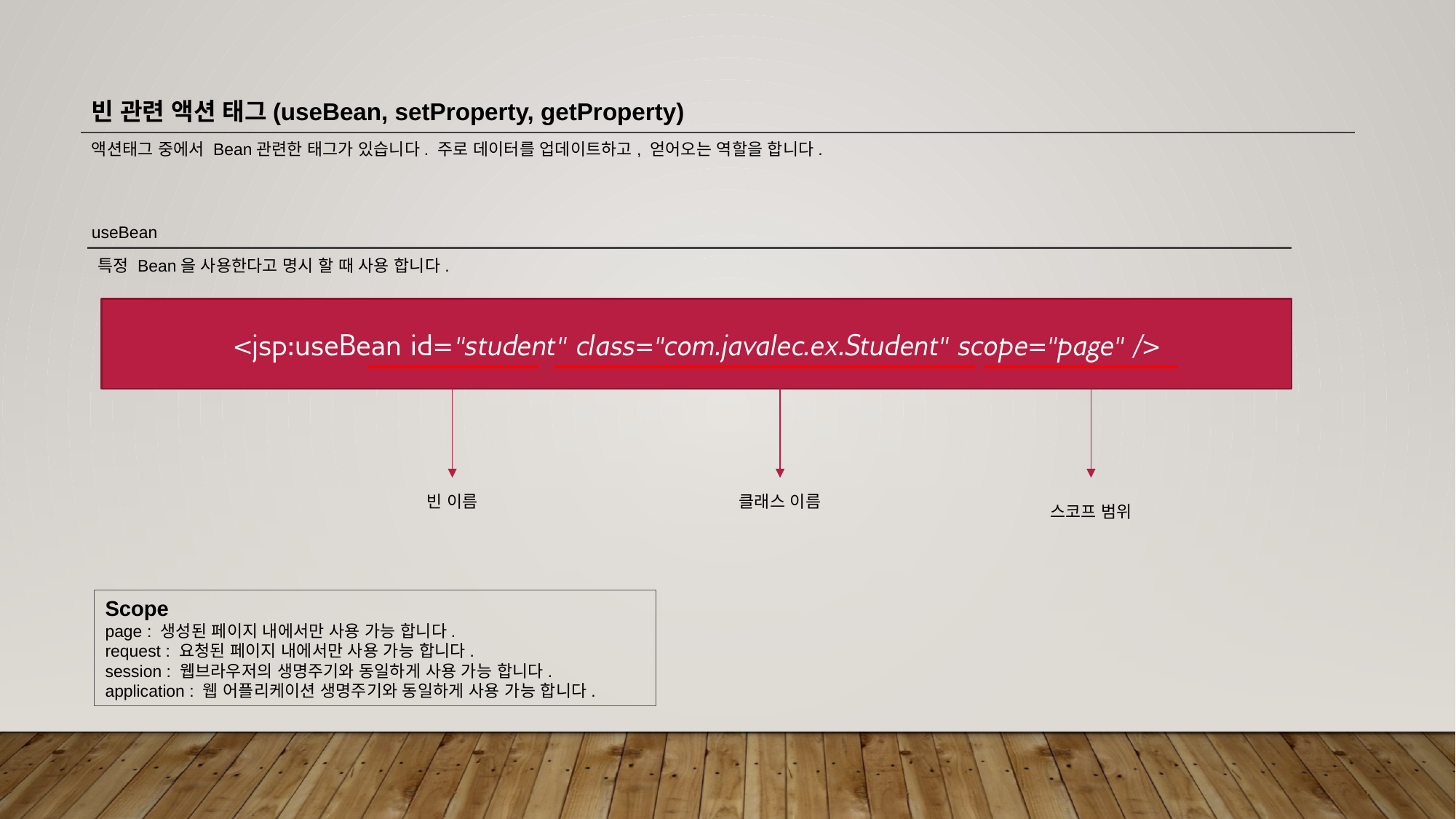

빈 관련 액션 태그(useBean, setProperty, getProperty)
액션태그 중에서 Bean관련한 태그가 있습니다. 주로 데이터를 업데이트하고, 얻어오는 역할을 합니다.
useBean
특정 Bean을 사용한다고 명시 할 때 사용 합니다.
<jsp:useBean id="student" class="com.javalec.ex.Student" scope="page" />
빈 이름
클래스 이름
스코프 범위
Scope
page : 생성된 페이지 내에서만 사용 가능 합니다.
request : 요청된 페이지 내에서만 사용 가능 합니다.
session : 웹브라우저의 생명주기와 동일하게 사용 가능 합니다.
application : 웹 어플리케이션 생명주기와 동일하게 사용 가능 합니다.